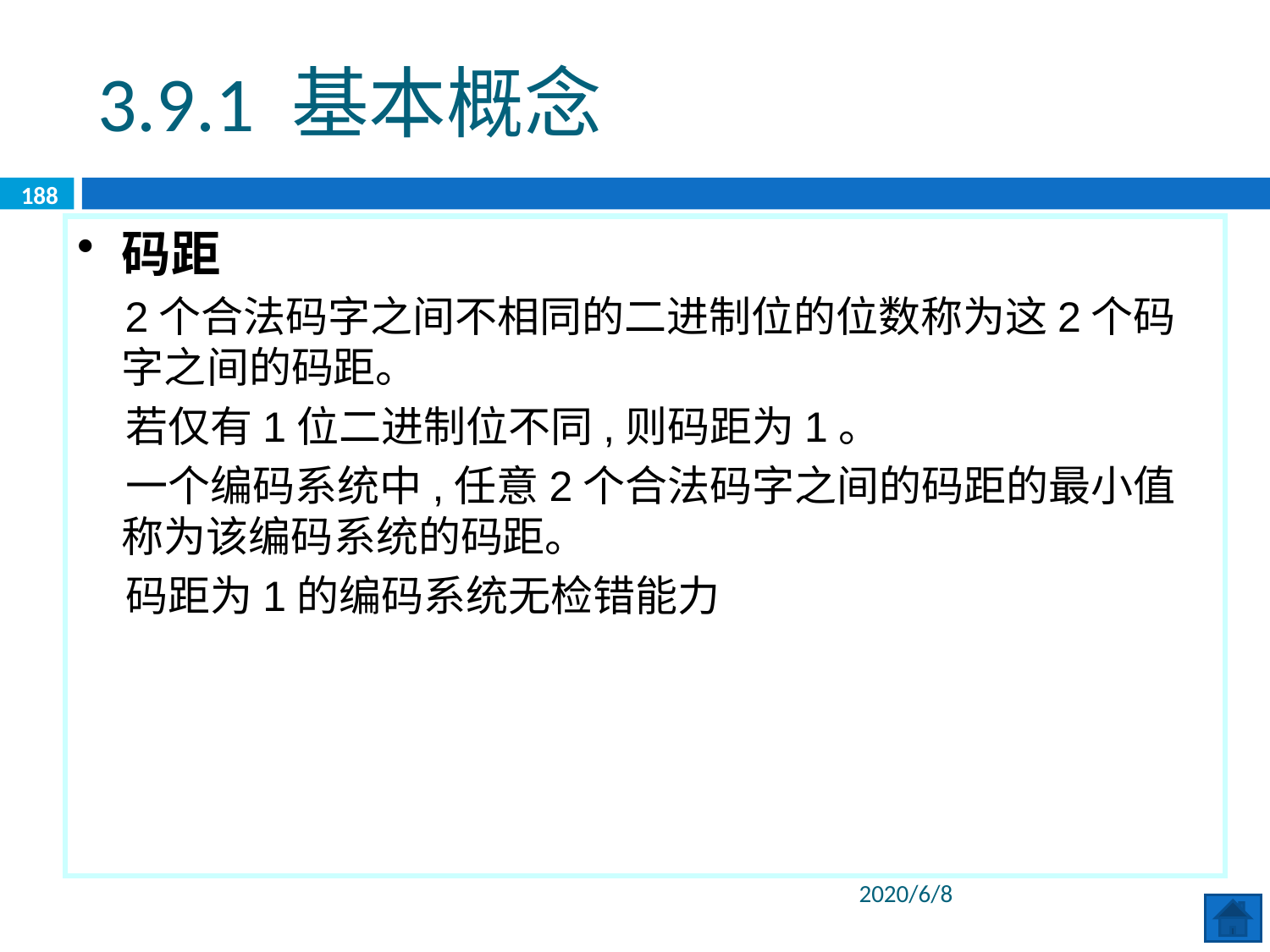

3.9.1 基本概念
188
码距
    2个合法码字之间不相同的二进制位的位数称为这2个码字之间的码距。
    若仅有1位二进制位不同,则码距为1。
    一个编码系统中,任意2个合法码字之间的码距的最小值称为该编码系统的码距。
    码距为1的编码系统无检错能力
2020/6/8